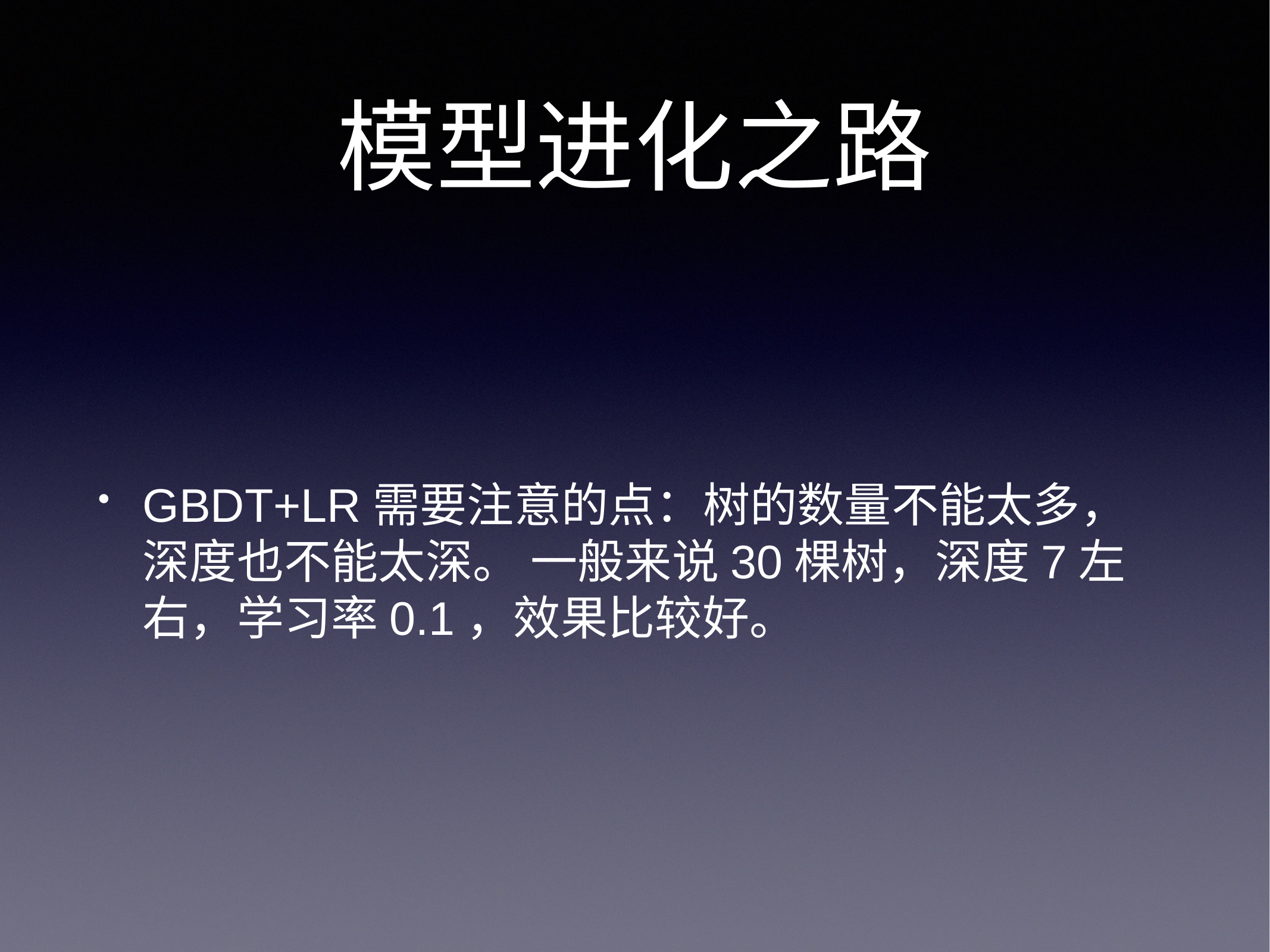

# 模型进化之路
GBDT+LR需要注意的点：树的数量不能太多，深度也不能太深。 一般来说30棵树，深度7左右，学习率0.1，效果比较好。